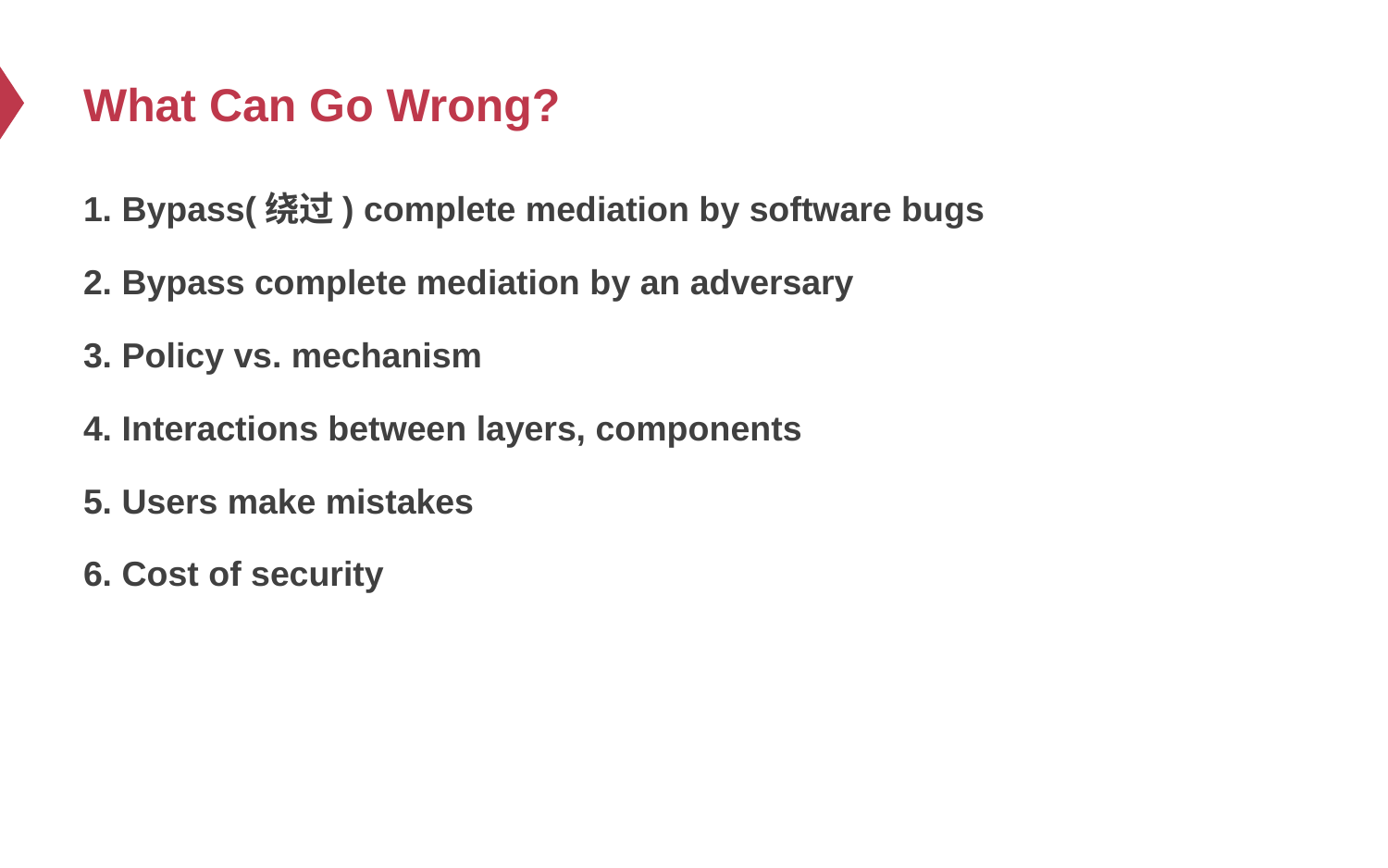

# What Can Go Wrong?
1. Bypass(绕过) complete mediation by software bugs
2. Bypass complete mediation by an adversary
3. Policy vs. mechanism
4. Interactions between layers, components
5. Users make mistakes
6. Cost of security

12